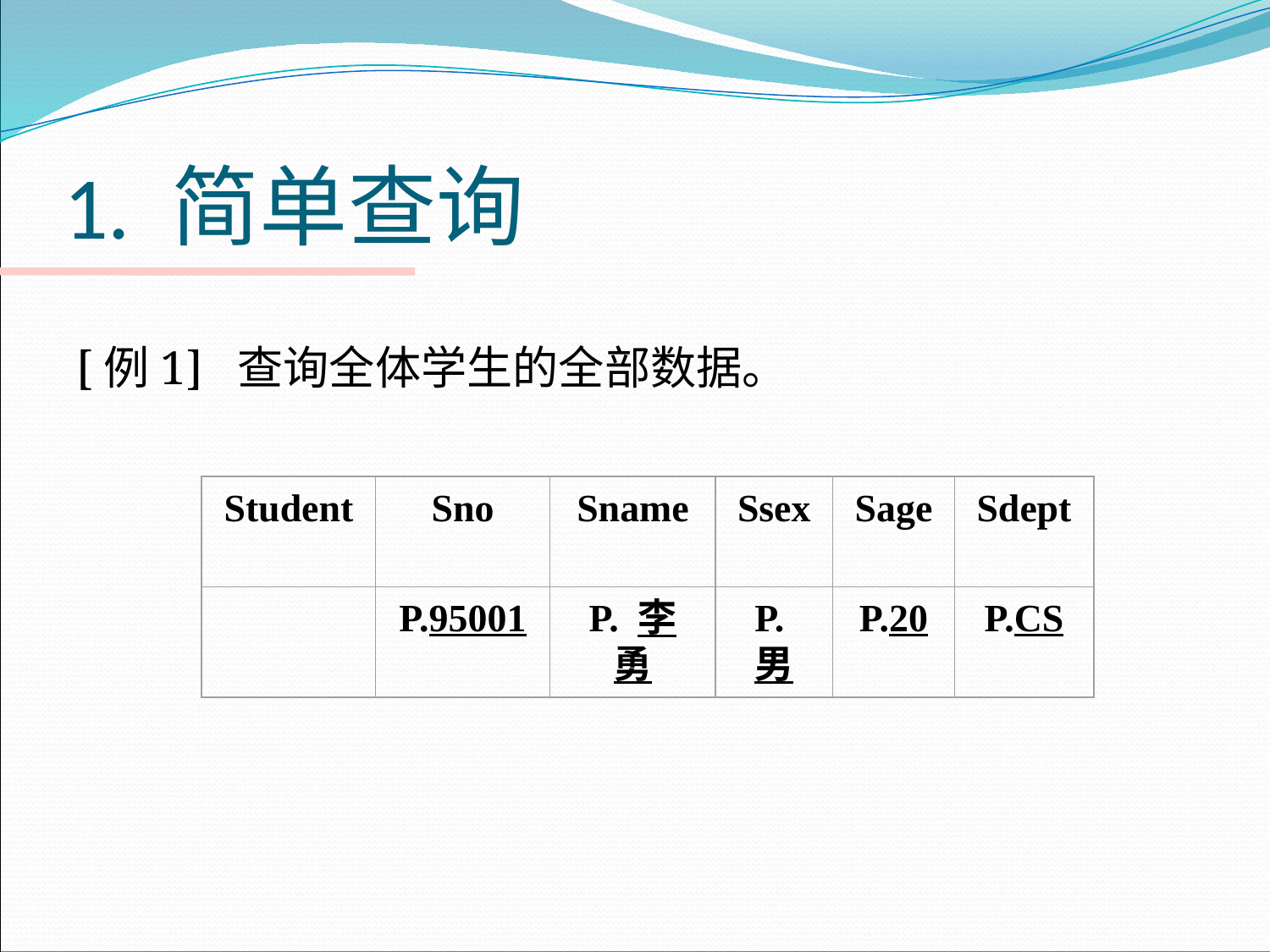

# 1. 简单查询

[例1]  查询全体学生的全部数据。

Student

Sno

Sname

Ssex

Sage

Sdept

P.95001

P. 李勇

P.男

P.20

P.CS

230